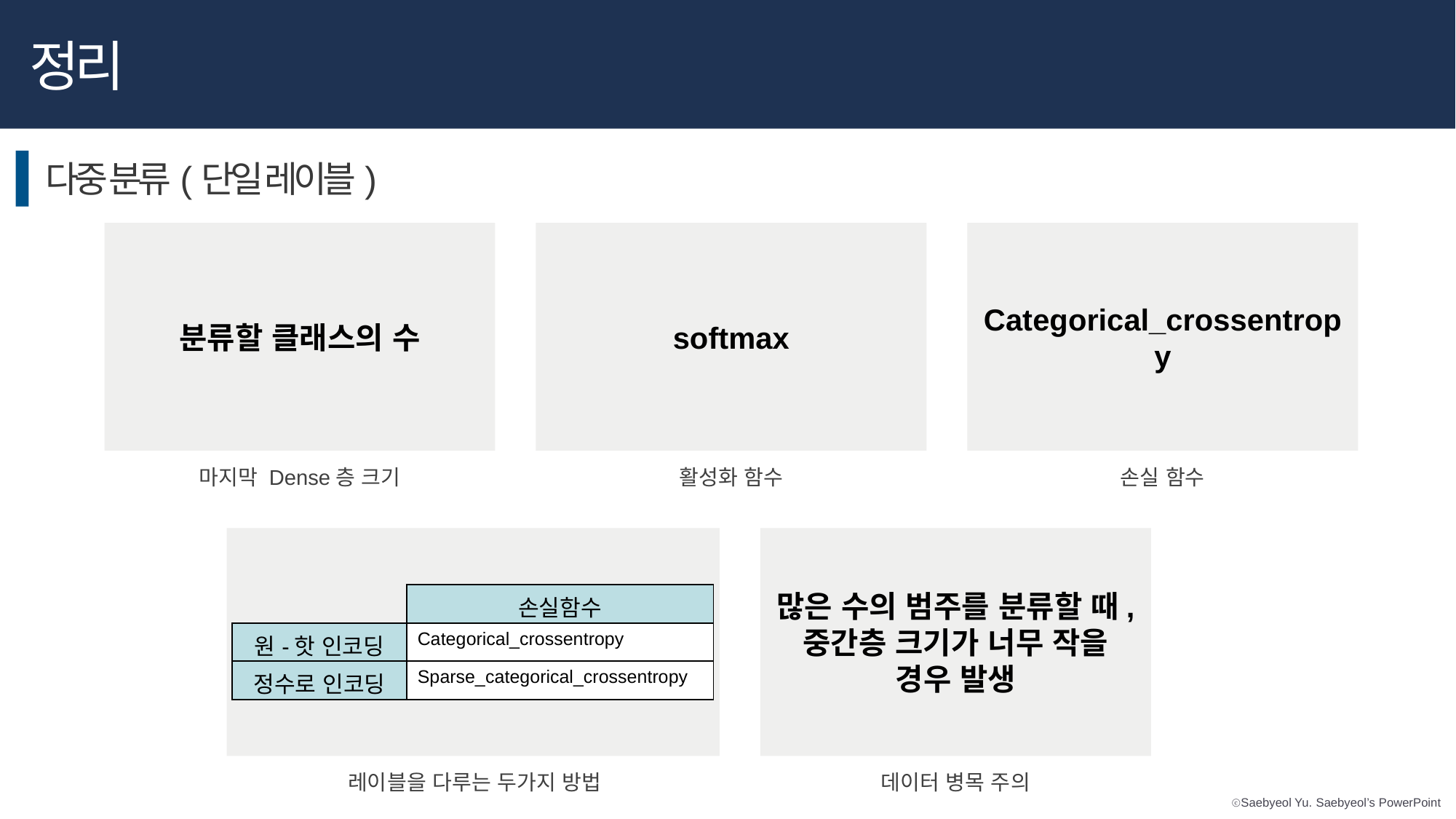

정리

다중 분류(단일 레이블)

분류할 클래스의 수
softmax
Categorical_crossentropy
마지막 Dense층 크기
활성화 함수
손실 함수

많은 수의 범주를 분류할 때, 중간층 크기가 너무 작을 경우 발생
|  | 손실함수 |
| --- | --- |
| 원-핫 인코딩 | Categorical\_crossentropy |
| 정수로 인코딩 | Sparse\_categorical\_crossentropy |
레이블을 다루는 두가지 방법
데이터 병목 주의